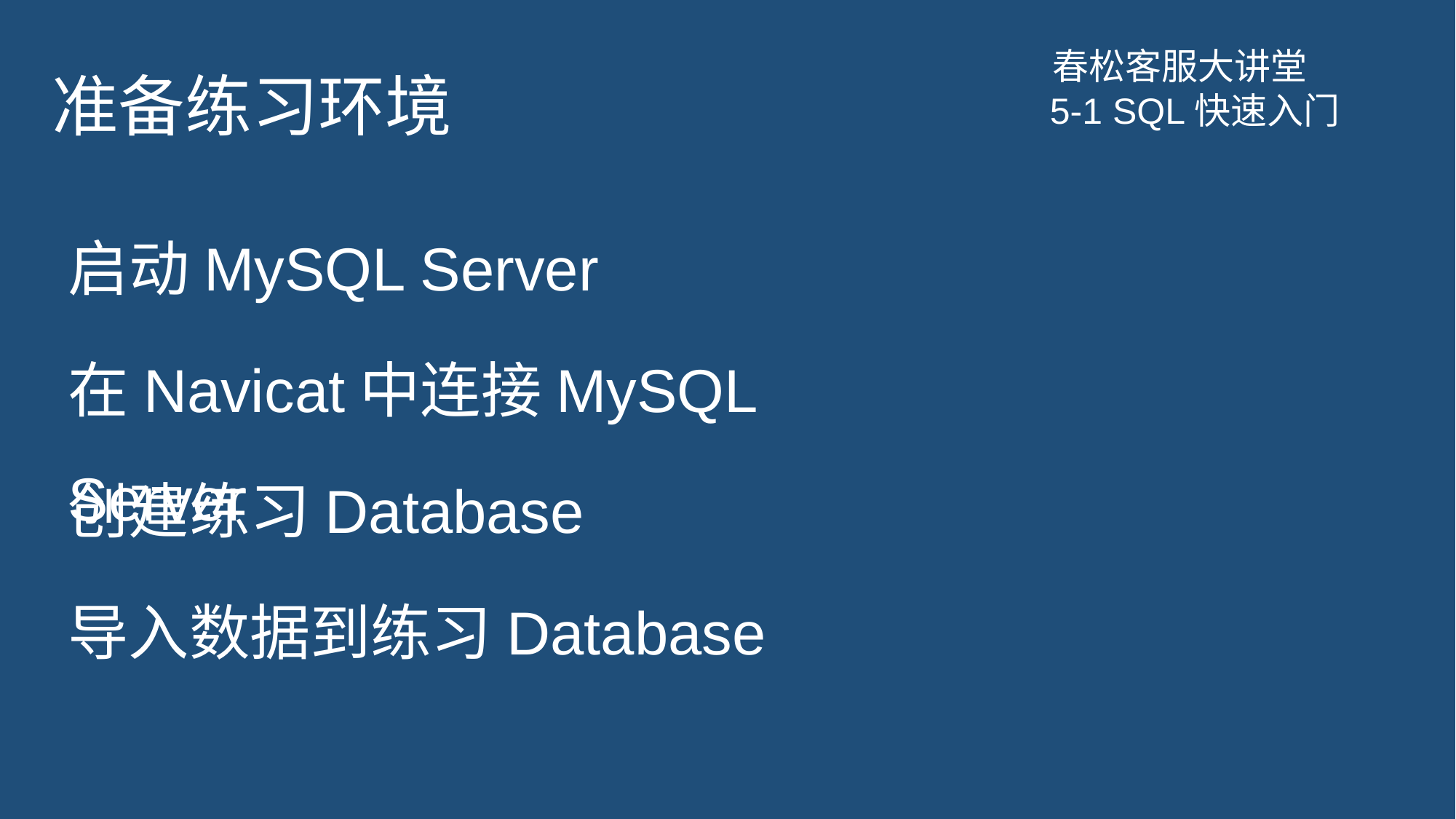

# 准备练习环境
春松客服大讲堂
5-1 SQL快速入门
启动MySQL Server
在Navicat中连接MySQL Server
创建练习Database
导入数据到练习Database